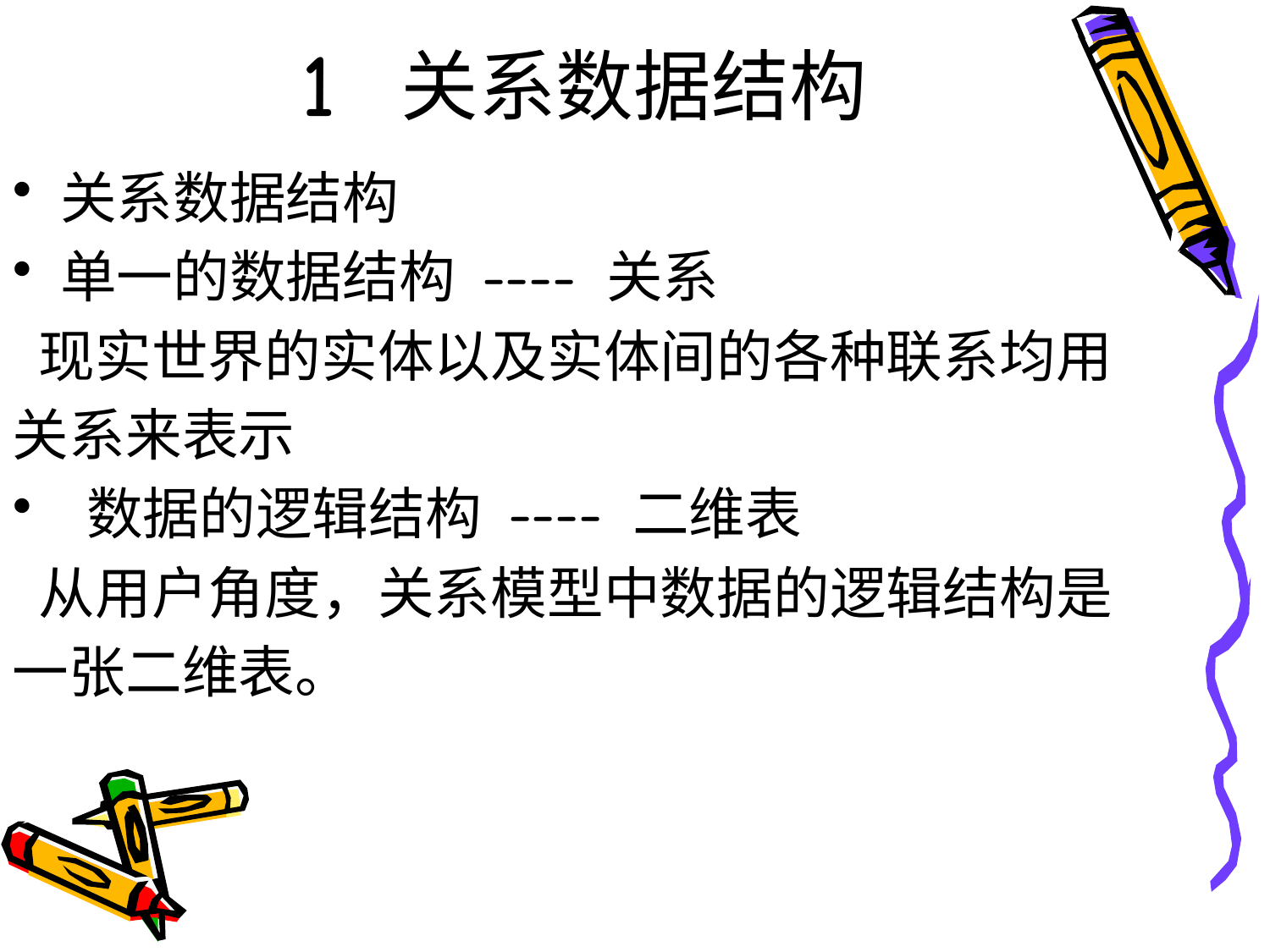

# 1  关系数据结构
关系数据结构
单一的数据结构 ---- 关系
 现实世界的实体以及实体间的各种联系均用
关系来表示
 数据的逻辑结构 ---- 二维表
 从用户角度，关系模型中数据的逻辑结构是
一张二维表。